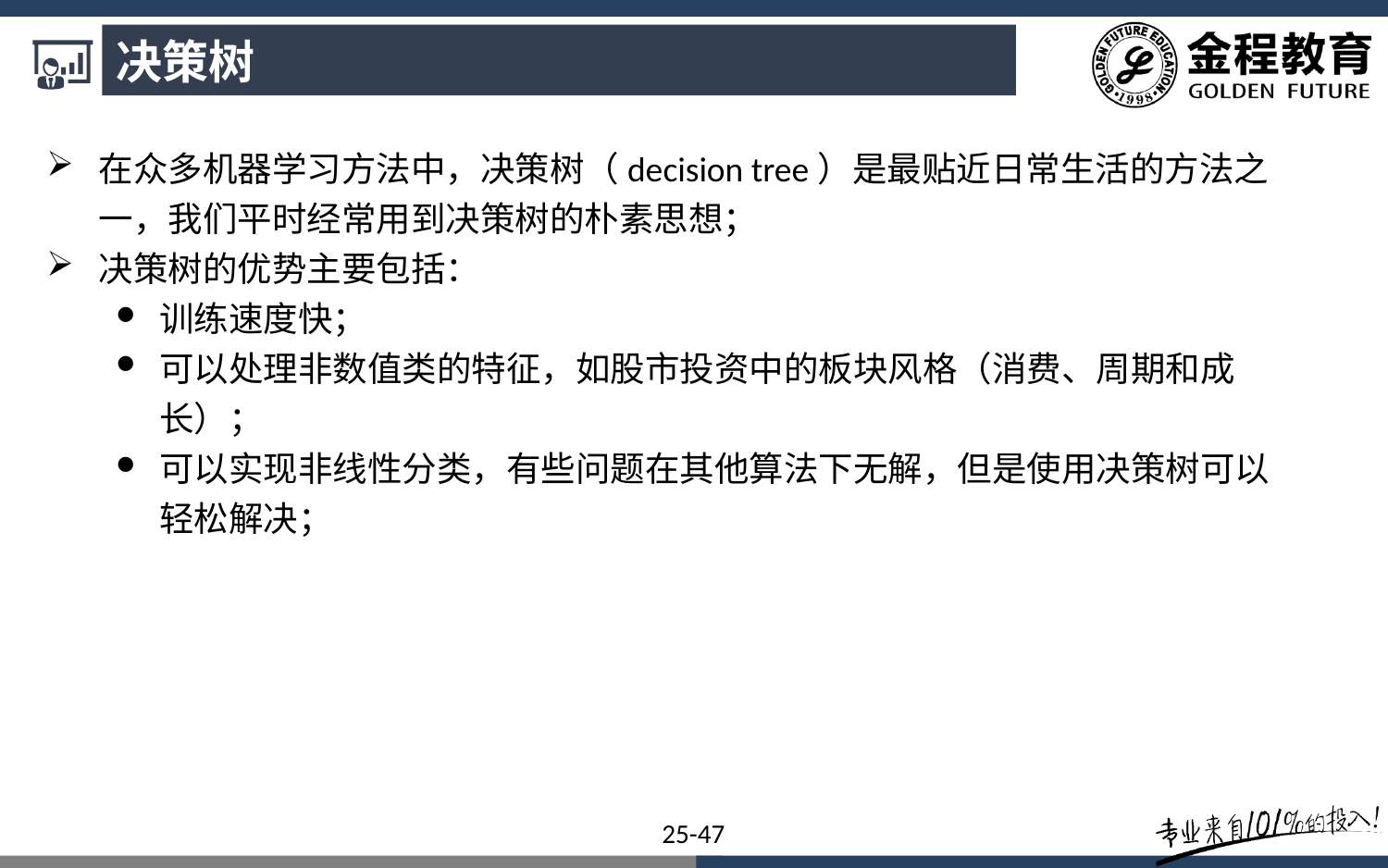

决策树
在众多机器学习方法中，决策树（decision tree）是最贴近日常生活的方法之一，我们平时经常用到决策树的朴素思想；
决策树的优势主要包括：
训练速度快；
可以处理非数值类的特征，如股市投资中的板块风格（消费、周期和成长）；
可以实现非线性分类，有些问题在其他算法下无解，但是使用决策树可以轻松解决；